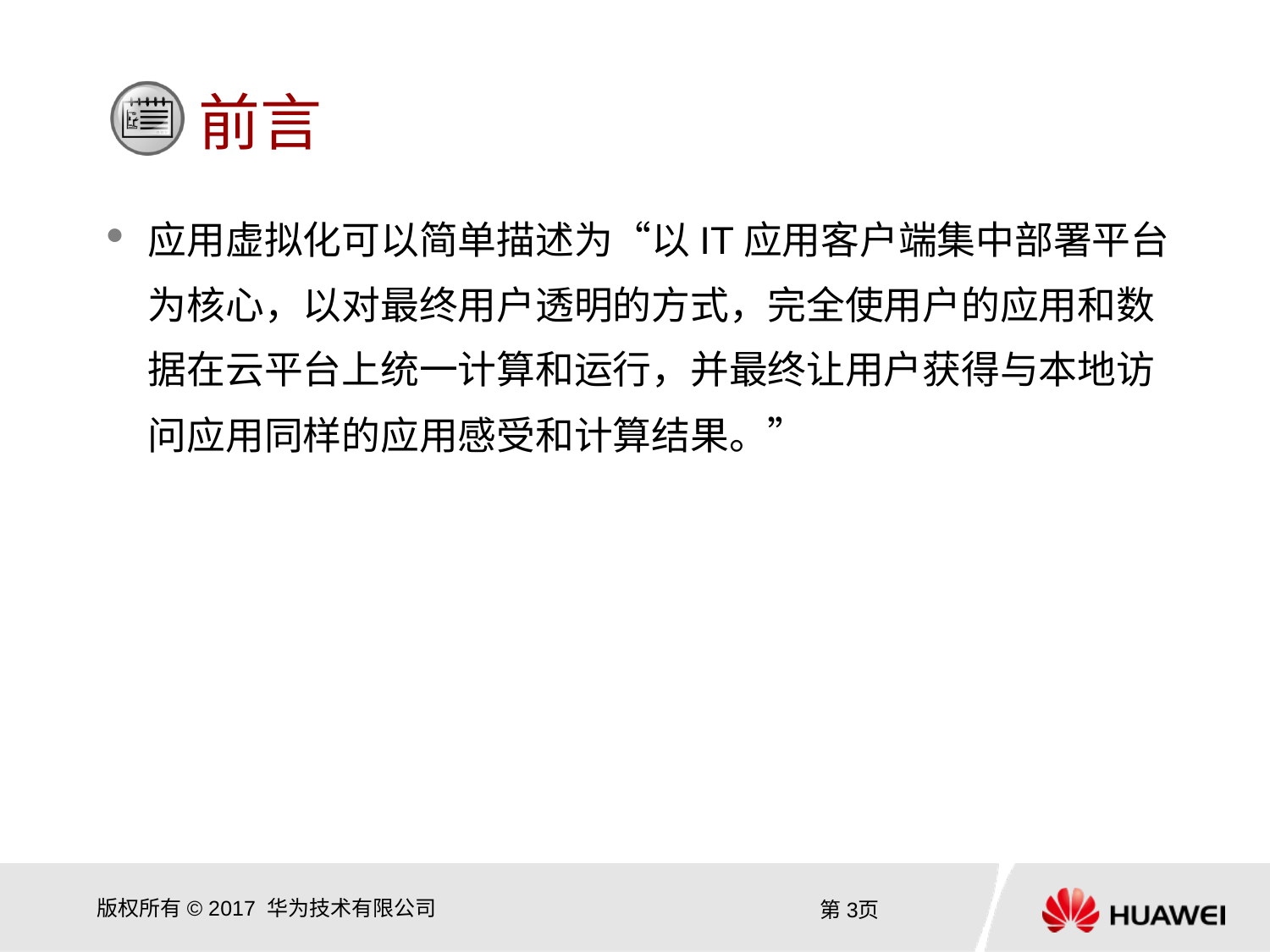

应用虚拟化可以简单描述为“以IT应用客户端集中部署平台为核心，以对最终用户透明的方式，完全使用户的应用和数据在云平台上统一计算和运行，并最终让用户获得与本地访问应用同样的应用感受和计算结果。”